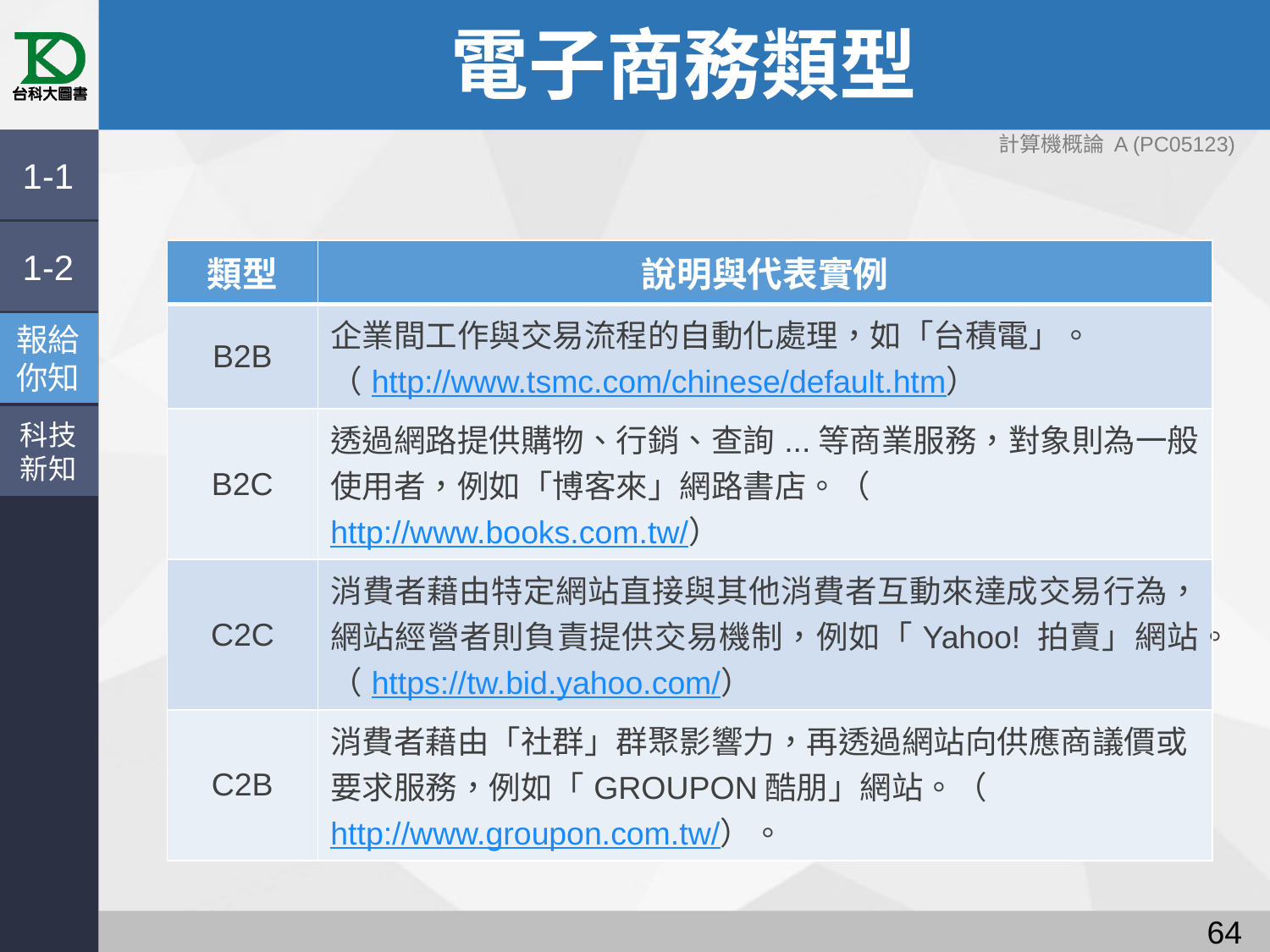

# 電子商務類型
計算機概論 A (PC05123)
1-1
1-2
| 類型 | 說明與代表實例 |
| --- | --- |
| B2B | 企業間工作與交易流程的自動化處理，如「台積電」。 （http://www.tsmc.com/chinese/default.htm） |
| B2C | 透過網路提供購物、行銷、查詢...等商業服務，對象則為一般使用者，例如「博客來」網路書店。（http://www.books.com.tw/） |
| C2C | 消費者藉由特定網站直接與其他消費者互動來達成交易行為，網站經營者則負責提供交易機制，例如「Yahoo! 拍賣」網站。 （https://tw.bid.yahoo.com/） |
| C2B | 消費者藉由「社群」群聚影響力，再透過網站向供應商議價或要求服務，例如「GROUPON酷朋」網站。（http://www.groupon.com.tw/）。 |
報給
你知
科技
新知
64